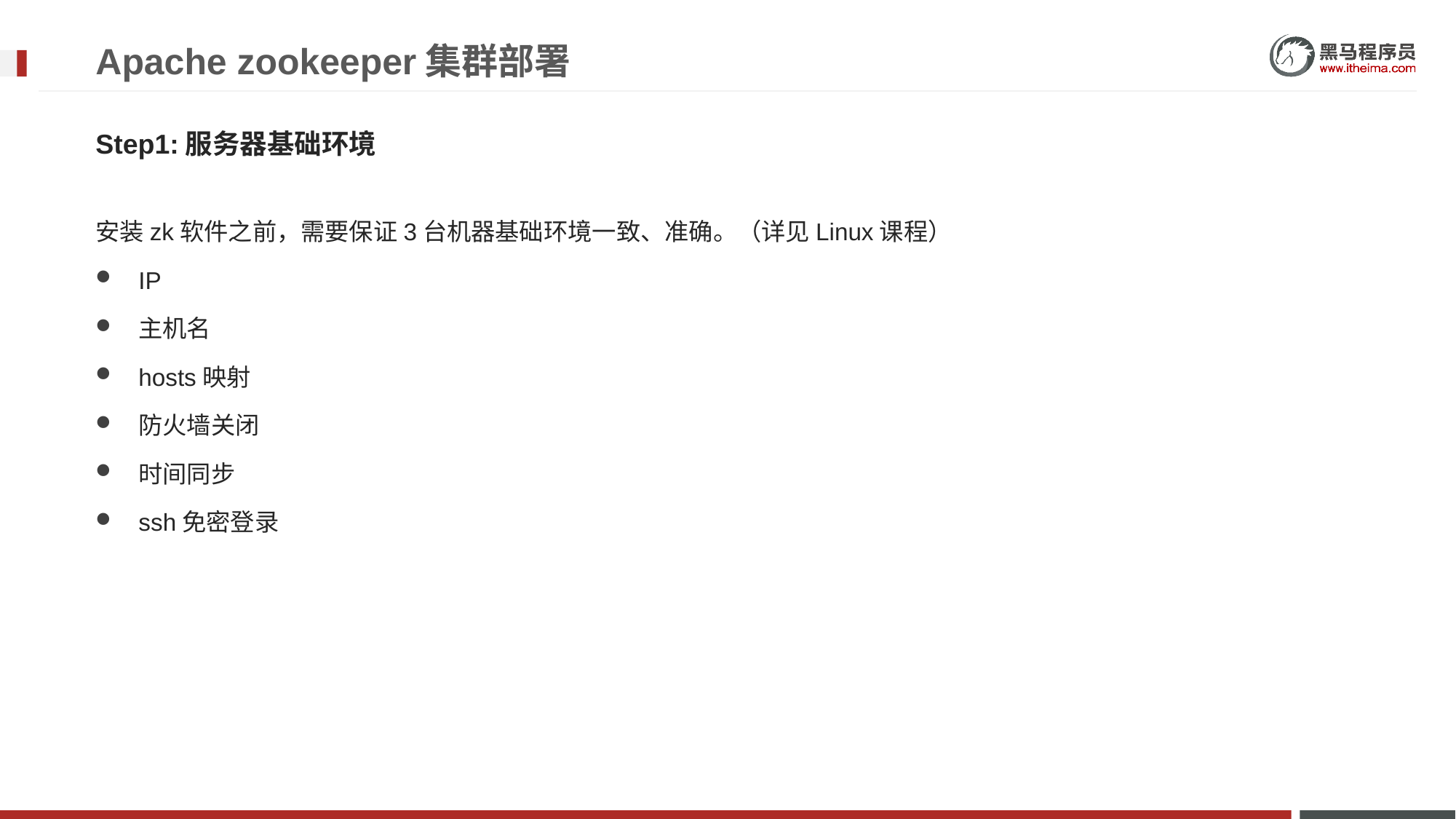

# Apache zookeeper集群部署
Step1:服务器基础环境
安装zk软件之前，需要保证3台机器基础环境一致、准确。（详见Linux课程）
IP
主机名
hosts映射
防火墙关闭
时间同步
ssh免密登录